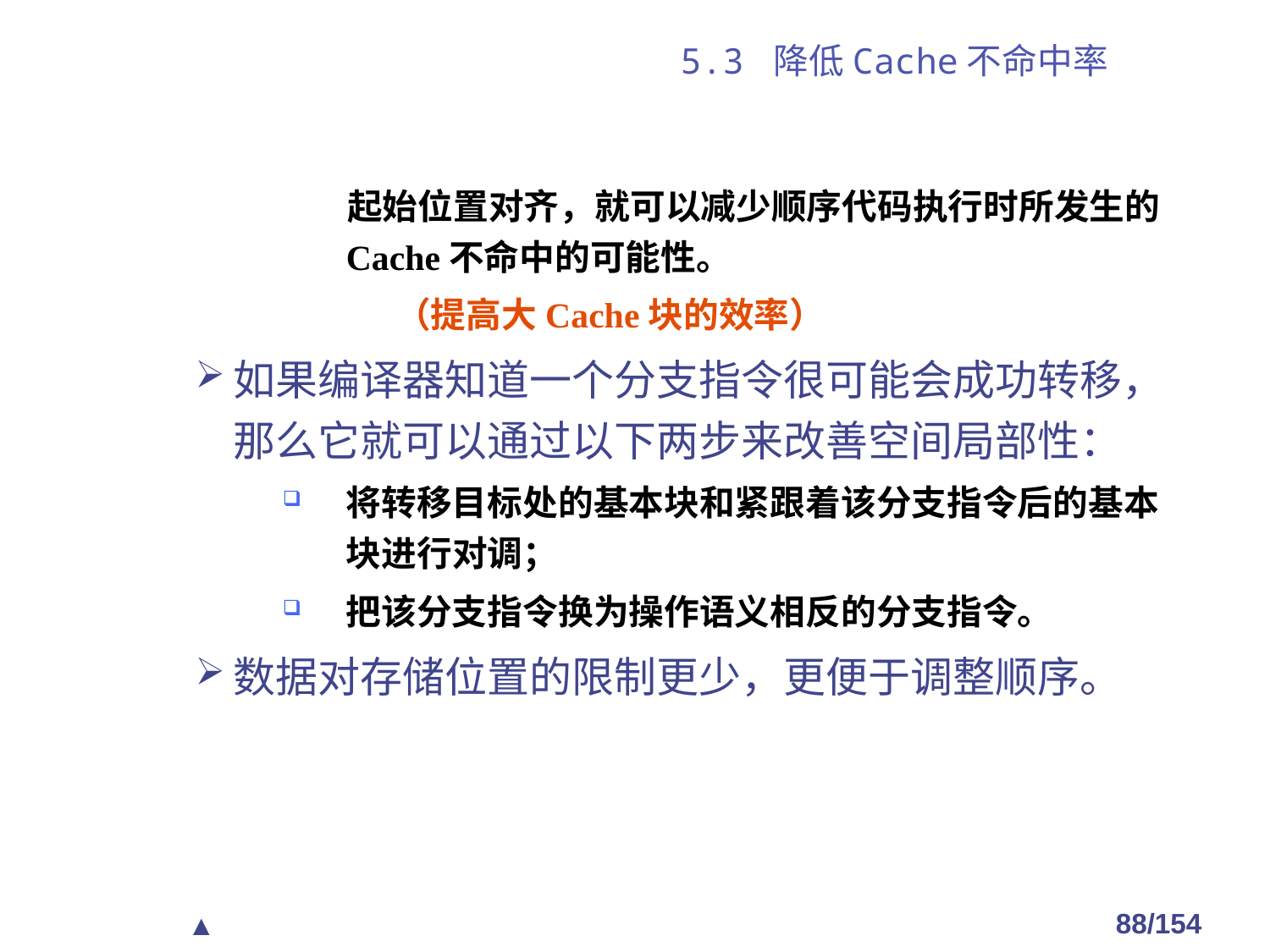

# 5.3 降低Cache不命中率
       起始位置对齐，就可以减少顺序代码执行时所发生的Cache不命中的可能性。
             （提高大Cache块的效率）
如果编译器知道一个分支指令很可能会成功转移，那么它就可以通过以下两步来改善空间局部性：
将转移目标处的基本块和紧跟着该分支指令后的基本块进行对调；
把该分支指令换为操作语义相反的分支指令。
数据对存储位置的限制更少，更便于调整顺序。